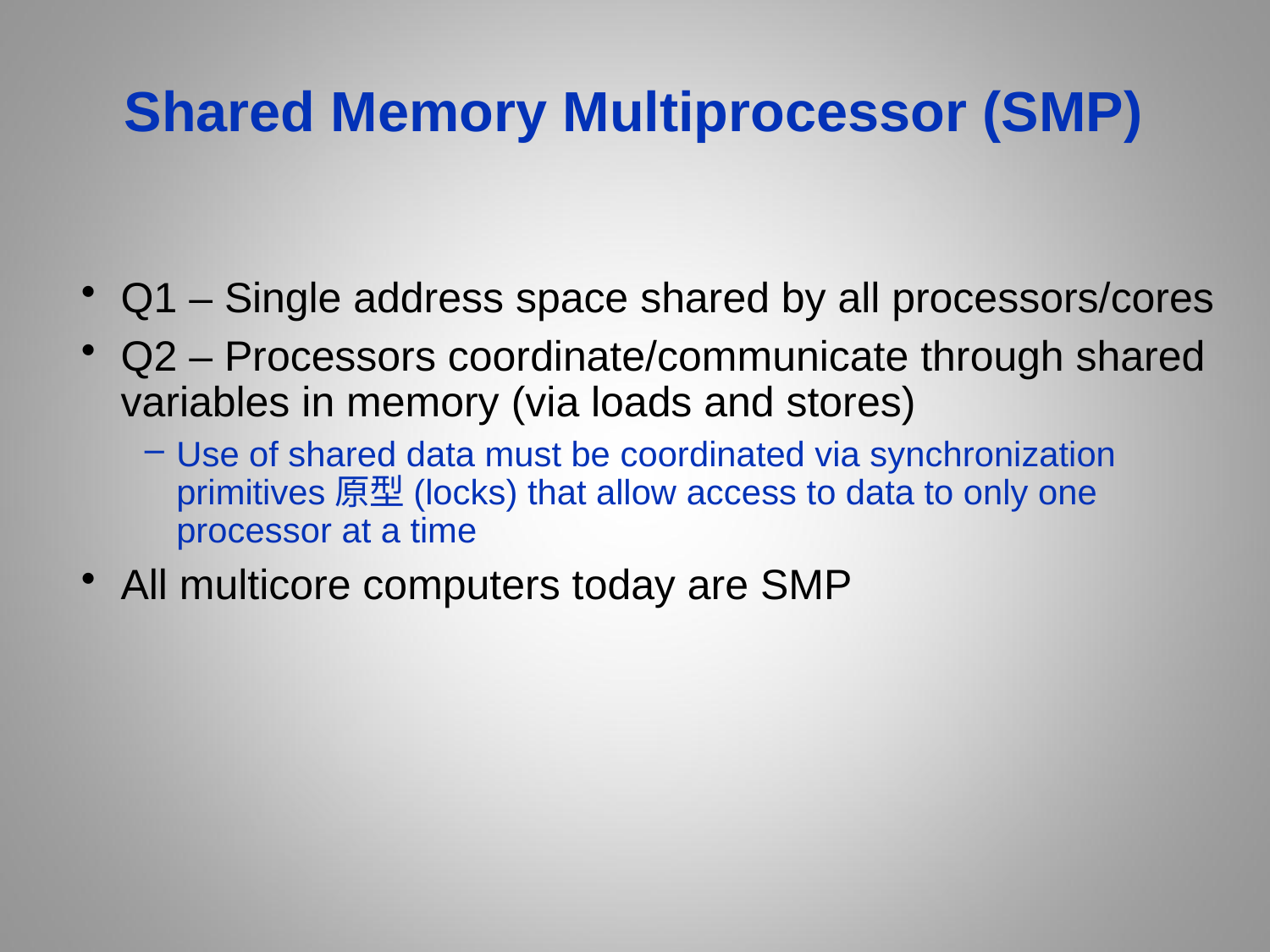

# Shared Memory Multiprocessor (SMP)
Q1 – Single address space shared by all processors/cores
Q2 – Processors coordinate/communicate through shared variables in memory (via loads and stores)
Use of shared data must be coordinated via synchronization primitives原型(locks) that allow access to data to only one processor at a time
All multicore computers today are SMP